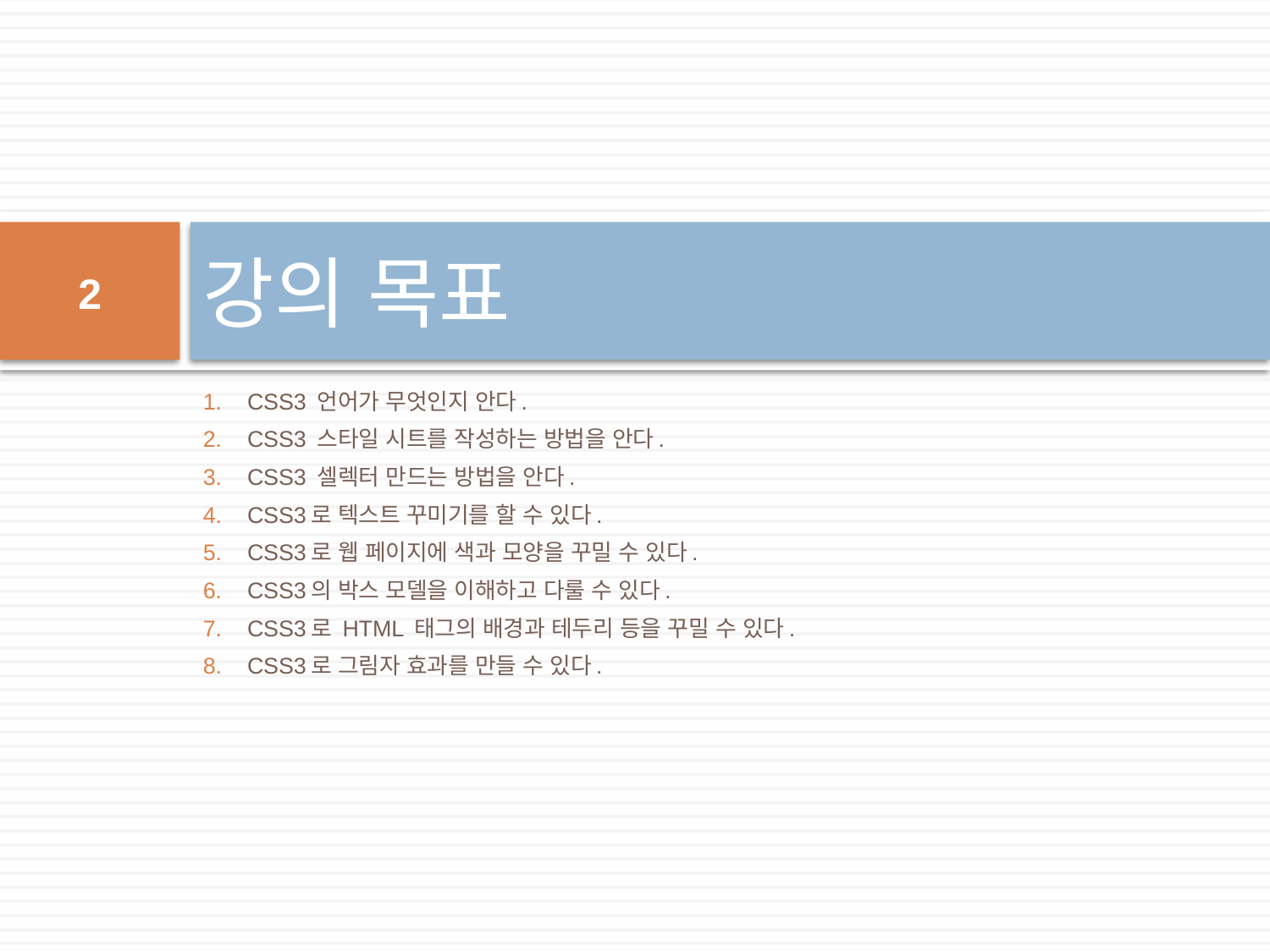

# 강의 목표
2
CSS3 언어가 무엇인지 안다.
CSS3 스타일 시트를 작성하는 방법을 안다.
CSS3 셀렉터 만드는 방법을 안다.
CSS3로 텍스트 꾸미기를 할 수 있다.
CSS3로 웹 페이지에 색과 모양을 꾸밀 수 있다.
CSS3의 박스 모델을 이해하고 다룰 수 있다.
CSS3로 HTML 태그의 배경과 테두리 등을 꾸밀 수 있다.
CSS3로 그림자 효과를 만들 수 있다.